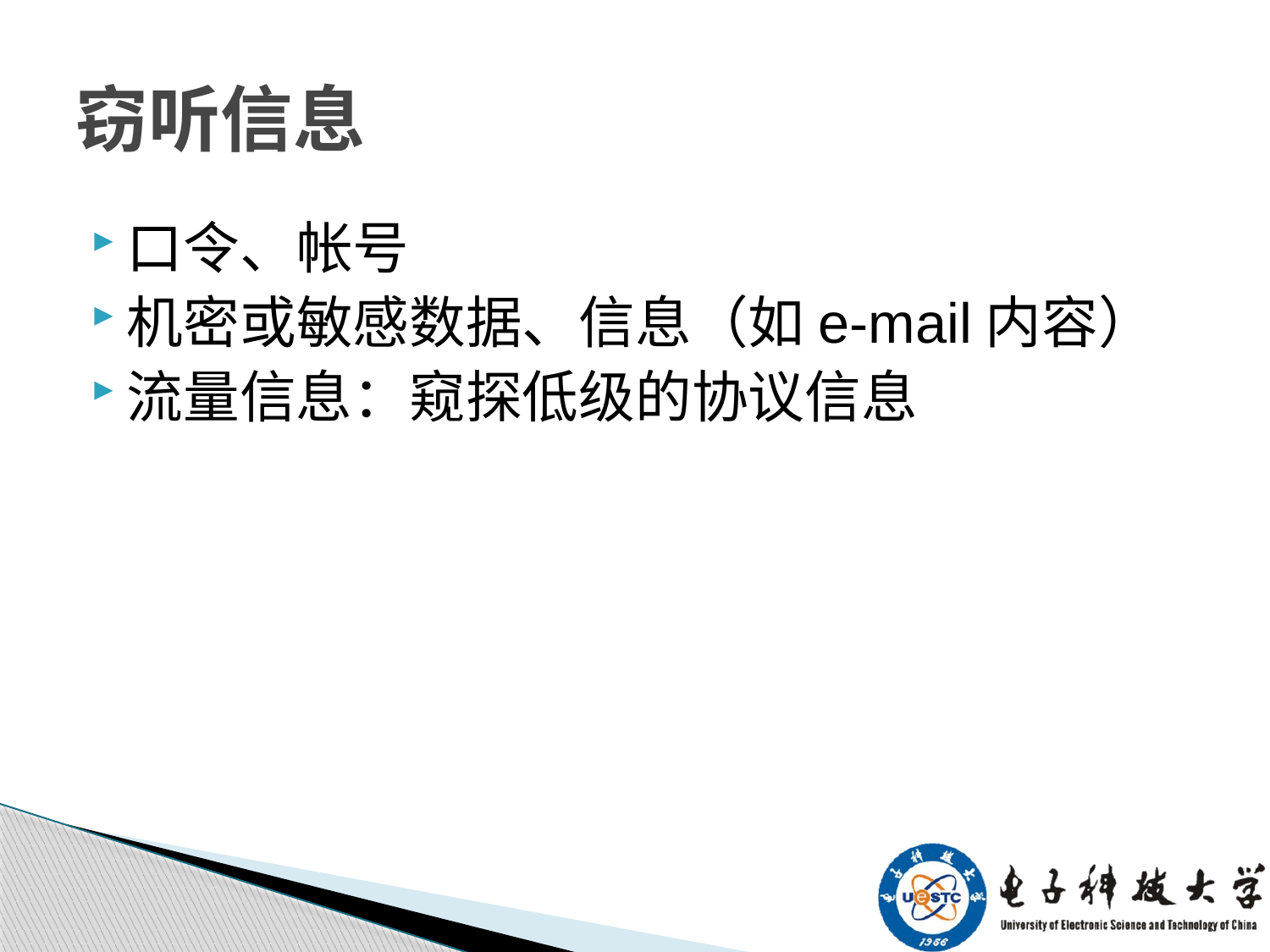

# 窃听信息
口令、帐号
机密或敏感数据、信息（如e-mail内容）
流量信息：窥探低级的协议信息
85